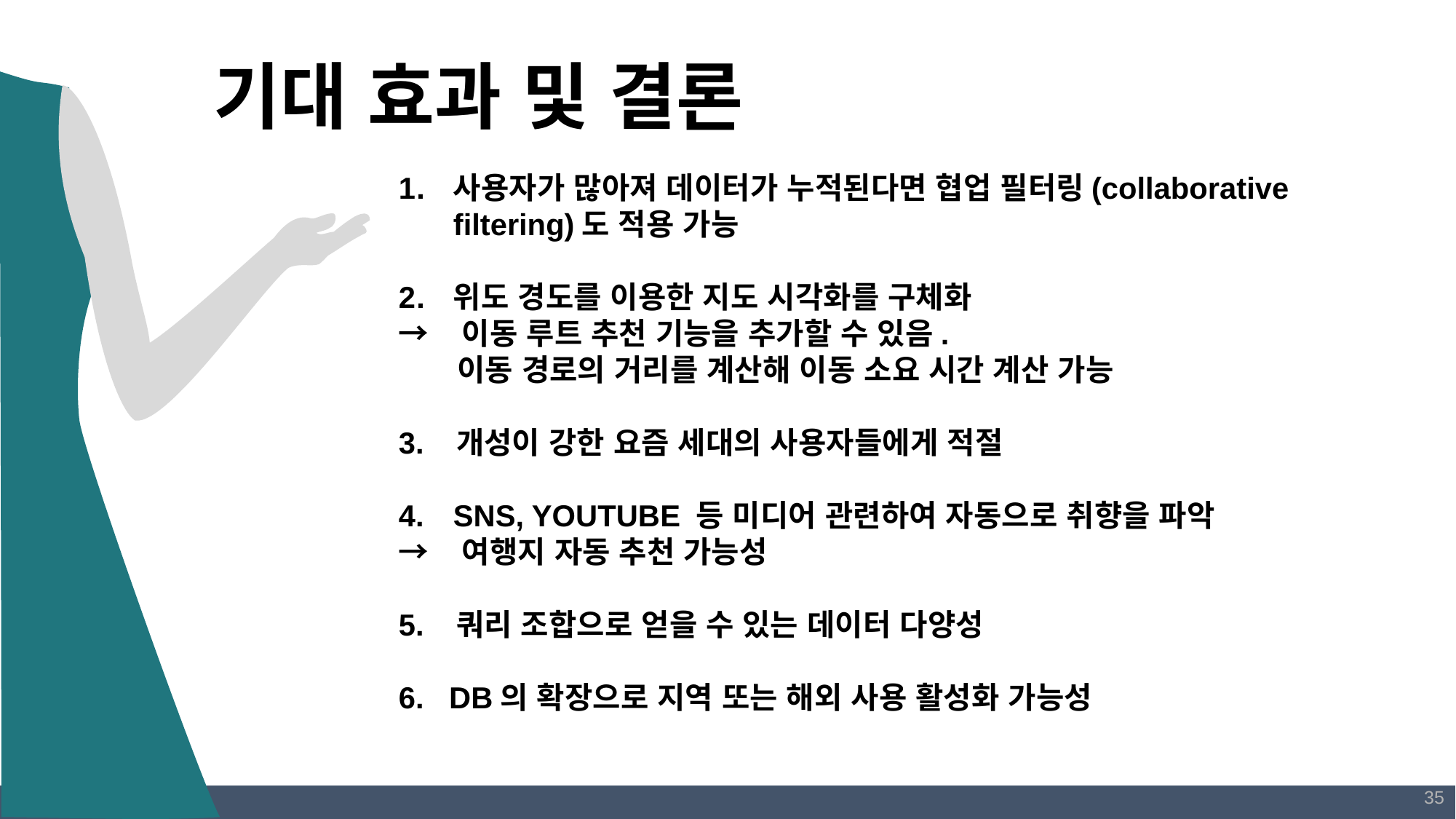

기대 효과 및 결론

사용자가 많아져 데이터가 누적된다면 협업 필터링(collaborative filtering)도 적용 가능

위도 경도를 이용한 지도 시각화를 구체화
→   이동 루트 추천 기능을 추가할 수 있음.
      이동 경로의 거리를 계산해 이동 소요 시간 계산 가능

3.   개성이 강한 요즘 세대의 사용자들에게 적절

SNS, YOUTUBE 등 미디어 관련하여 자동으로 취향을 파악
→   여행지 자동 추천 가능성

5.   쿼리 조합으로 얻을 수 있는 데이터 다양성

6.   DB의 확장으로 지역 또는 해외 사용 활성화 가능성

35